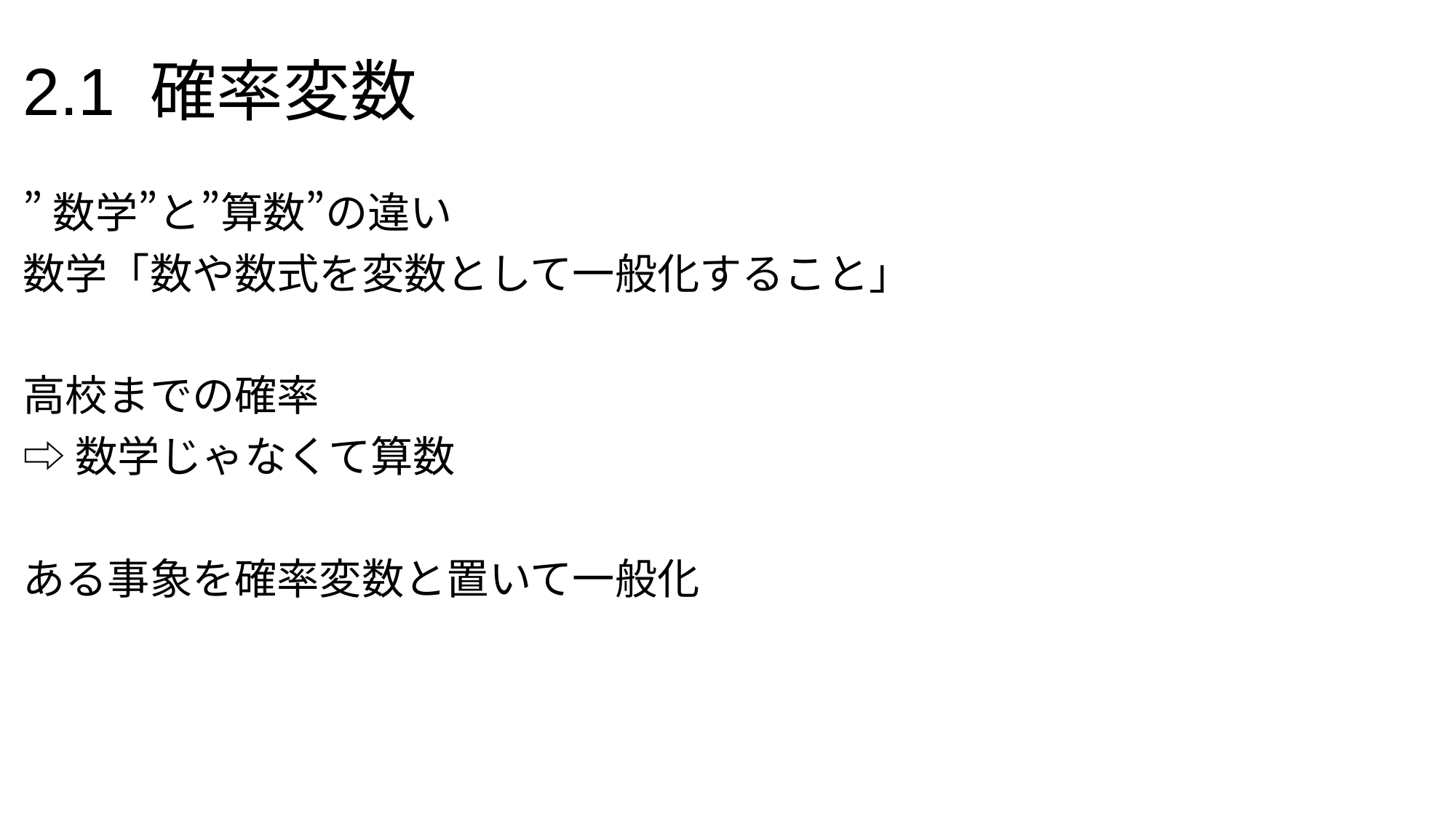

# 2.1 確率変数
”数学”と”算数”の違い
数学「数や数式を変数として一般化すること」

高校までの確率
⇨数学じゃなくて算数

ある事象を確率変数と置いて一般化